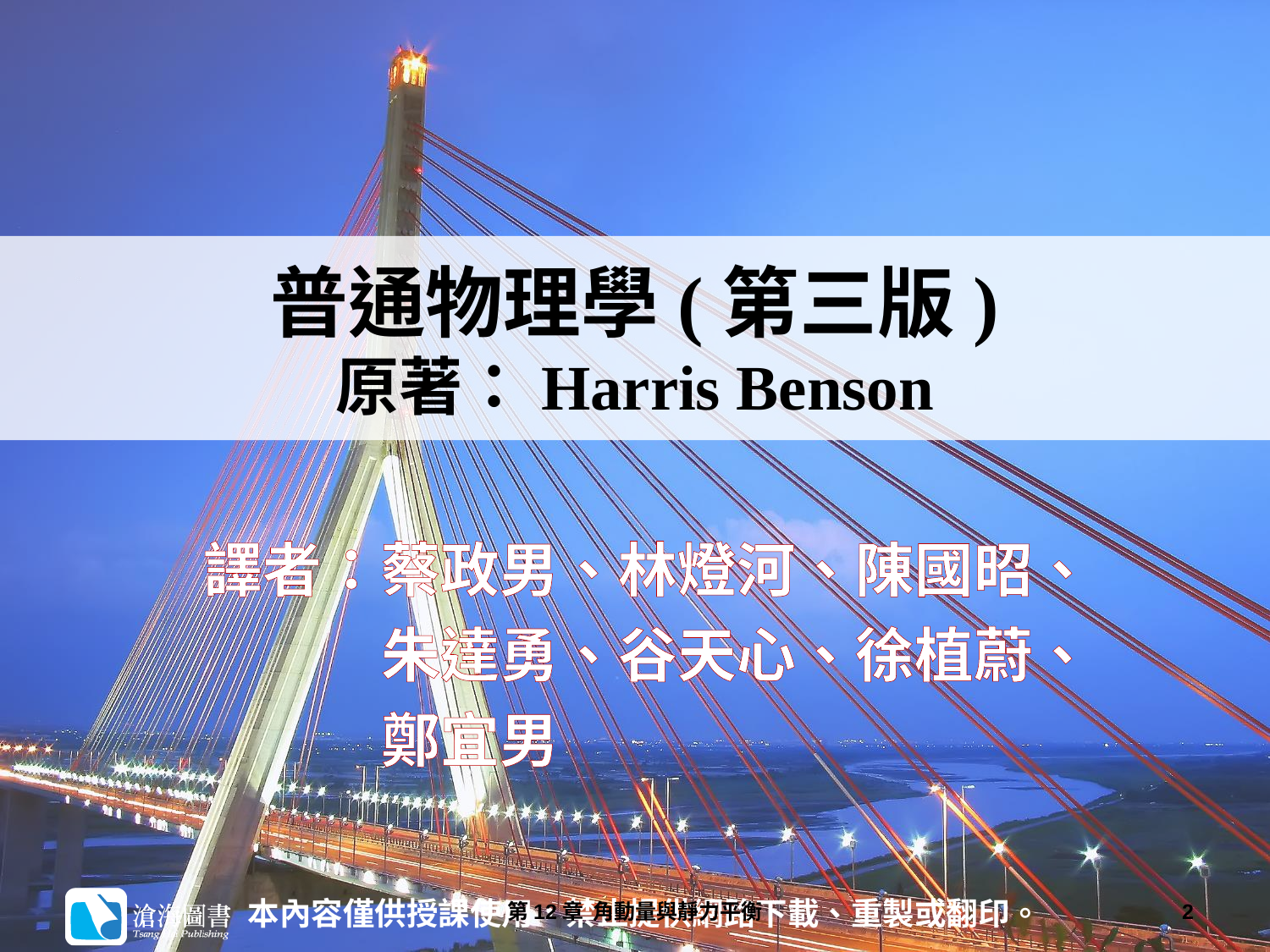

# 普通物理學(第三版) 原著：Harris Benson
譯者：蔡政男、林燈河、陳國昭、
　　　朱達勇、谷天心、徐植蔚、
　　　鄭宜男

第12章  角動量與靜力平衡
2